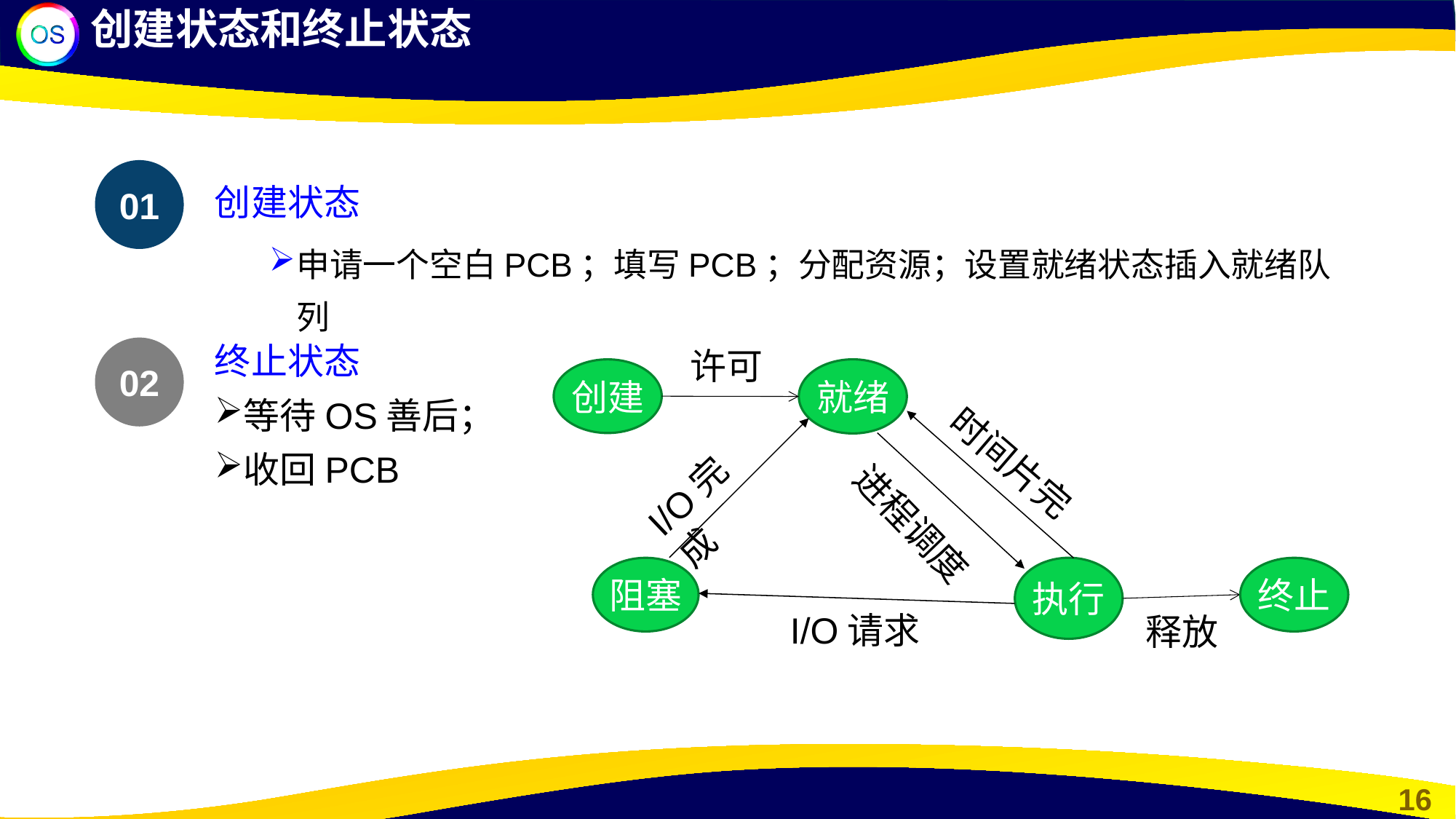

创建状态和终止状态
01
创建状态
申请一个空白PCB；填写PCB；分配资源；设置就绪状态插入就绪队列
02
终止状态
等待OS善后；
收回PCB
许可
创建
就绪

时间片完
I/O完成
进程调度
阻塞
执行
终止

I/O请求
释放